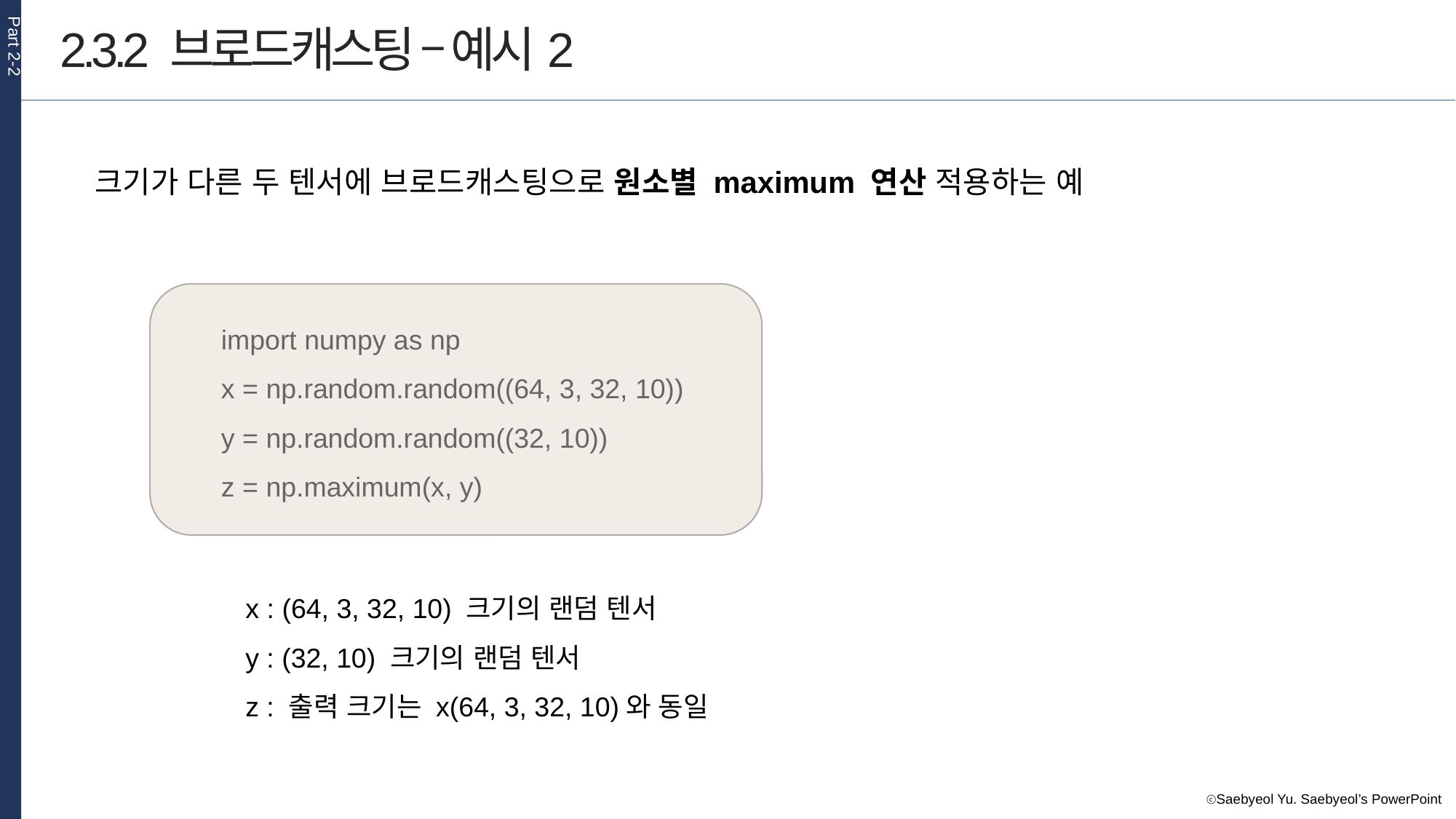

Part 2-2
2.3.2 브로드캐스팅 – 예시2
크기가 다른 두 텐서에 브로드캐스팅으로 원소별 maximum 연산 적용하는 예

import numpy as np
x = np.random.random((64, 3, 32, 10))
y = np.random.random((32, 10))
z = np.maximum(x, y)
x : (64, 3, 32, 10) 크기의 랜덤 텐서
y : (32, 10) 크기의 랜덤 텐서
z : 출력 크기는 x(64, 3, 32, 10)와 동일